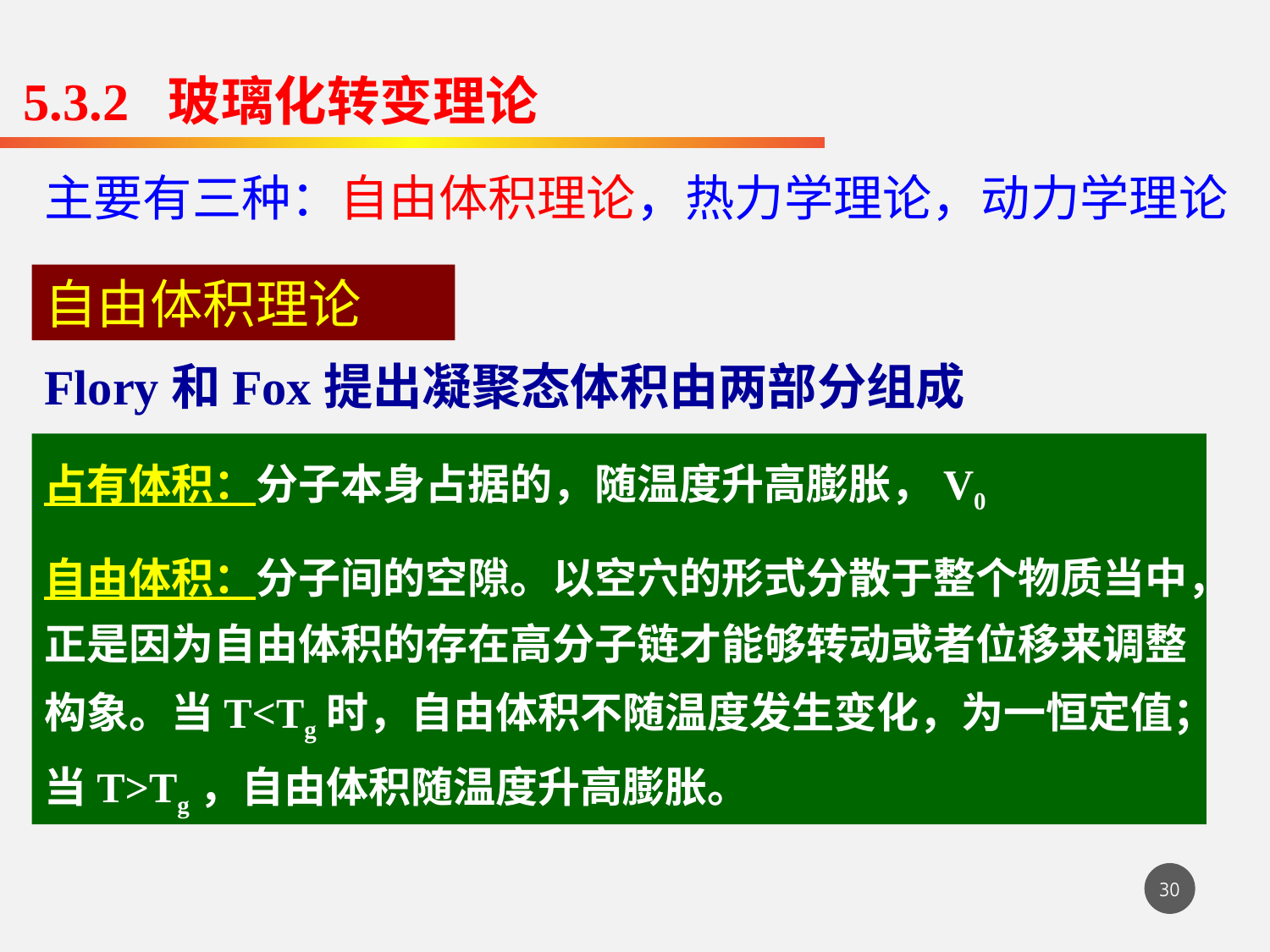

5.3.2  玻璃化转变理论
主要有三种：自由体积理论，热力学理论，动力学理论
自由体积理论
Flory和Fox提出凝聚态体积由两部分组成
占有体积：分子本身占据的，随温度升高膨胀，V0
自由体积：分子间的空隙。以空穴的形式分散于整个物质当中，正是因为自由体积的存在高分子链才能够转动或者位移来调整构象。当T<Tg时，自由体积不随温度发生变化，为一恒定值；当T>Tg，自由体积随温度升高膨胀。
30